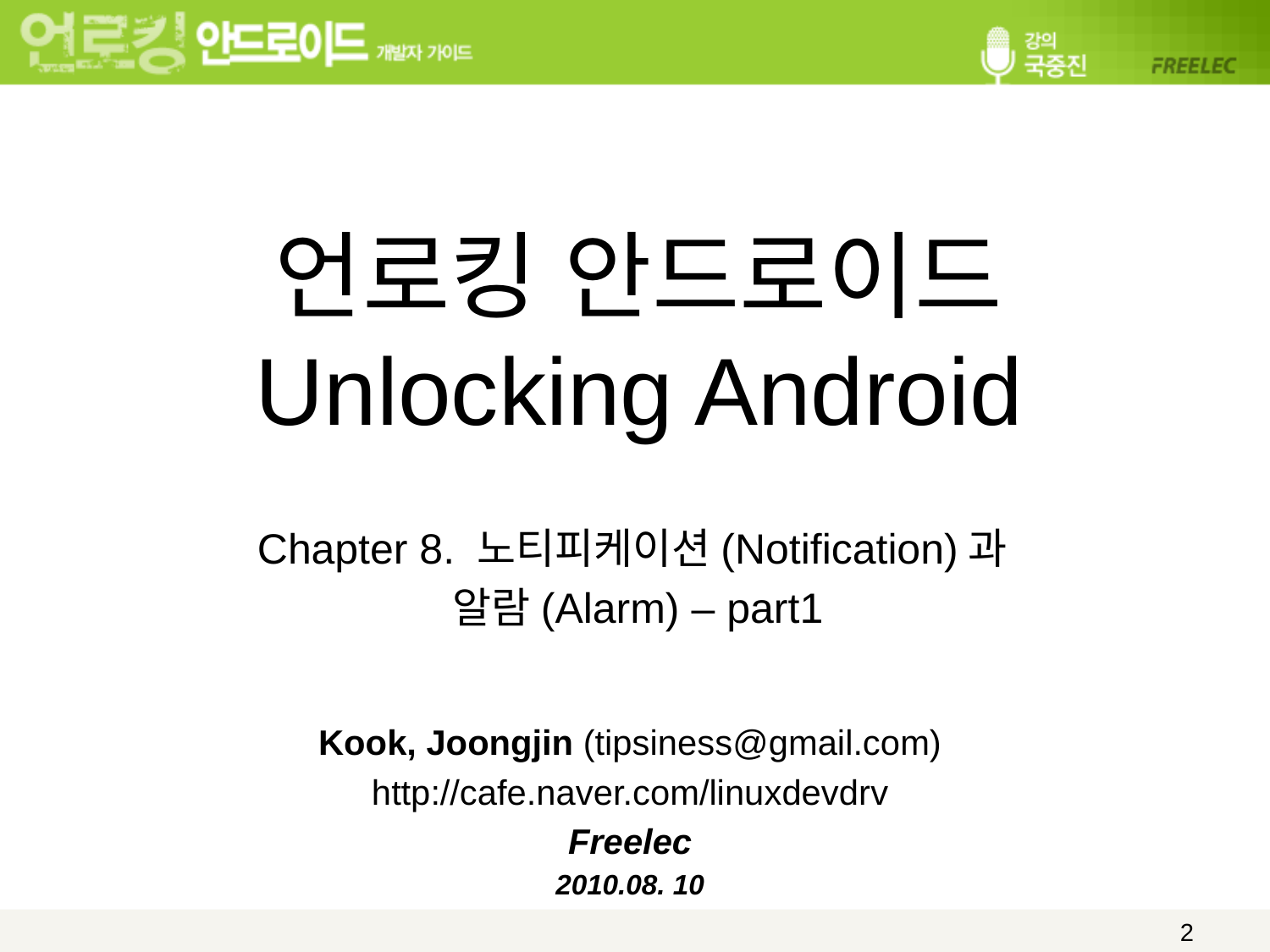

# 언로킹 안드로이드 Unlocking Android
Chapter 8. 노티피케이션(Notification)과
알람(Alarm) – part1
Kook, Joongjin (tipsiness@gmail.com)
http://cafe.naver.com/linuxdevdrv
Freelec
2010.08. 10
2